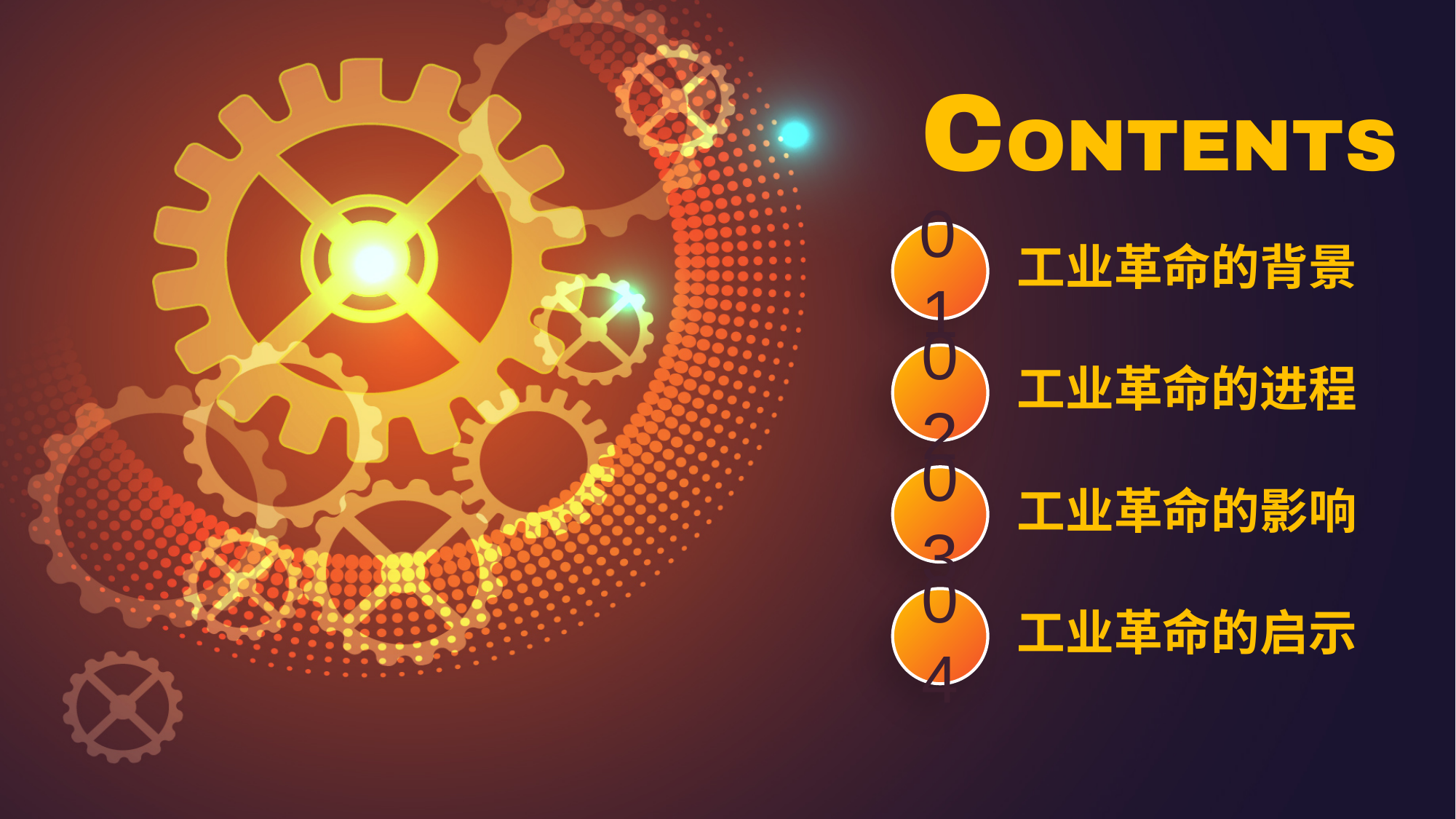

CONTENTS
01
工业革命的背景
02
工业革命的进程
03
工业革命的影响
04
工业革命的启示